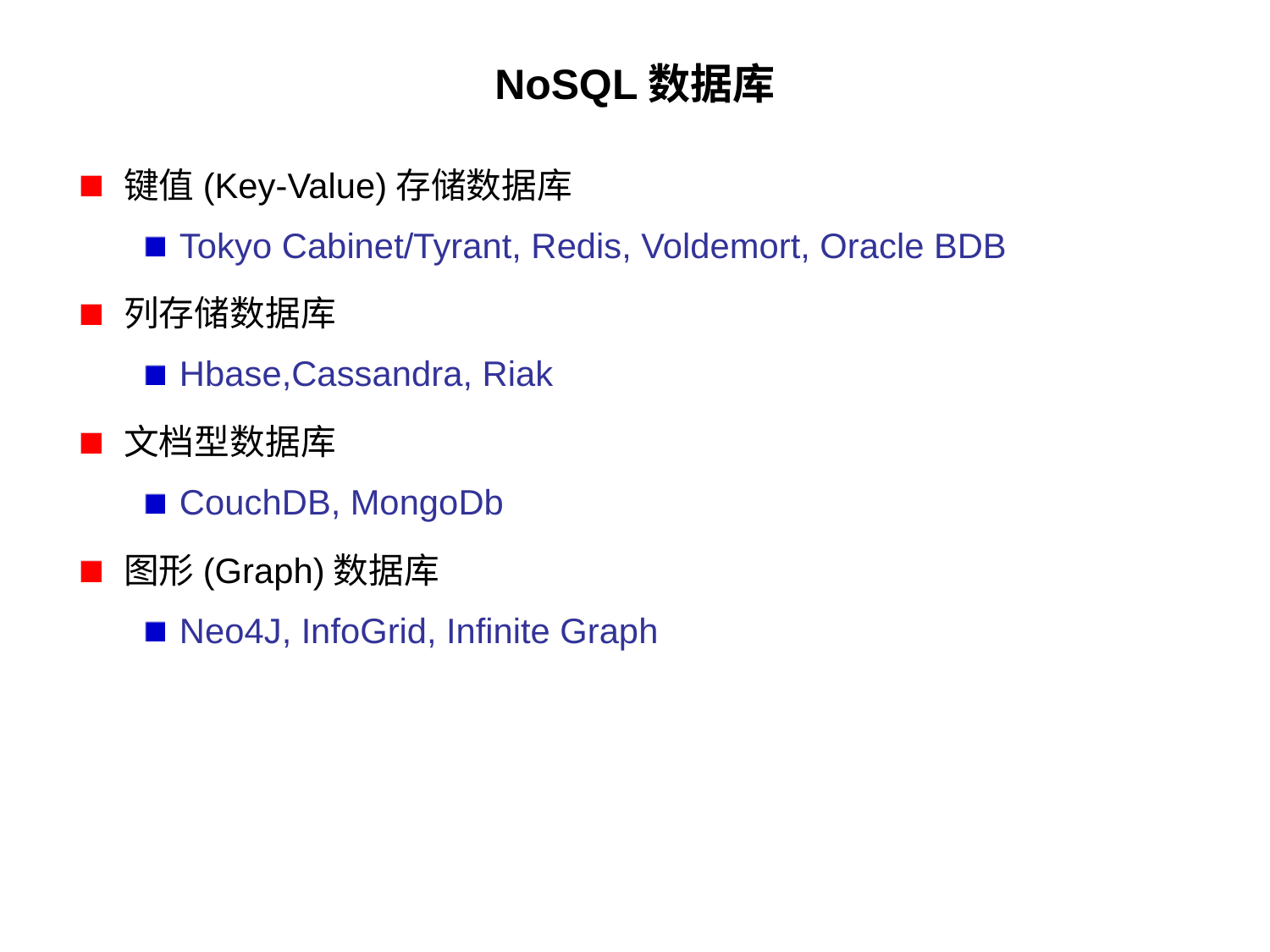

# NoSQL数据库
键值(Key-Value)存储数据库
Tokyo Cabinet/Tyrant, Redis, Voldemort, Oracle BDB
列存储数据库
Hbase,Cassandra, Riak
文档型数据库
CouchDB, MongoDb
图形(Graph)数据库
Neo4J, InfoGrid, Infinite Graph